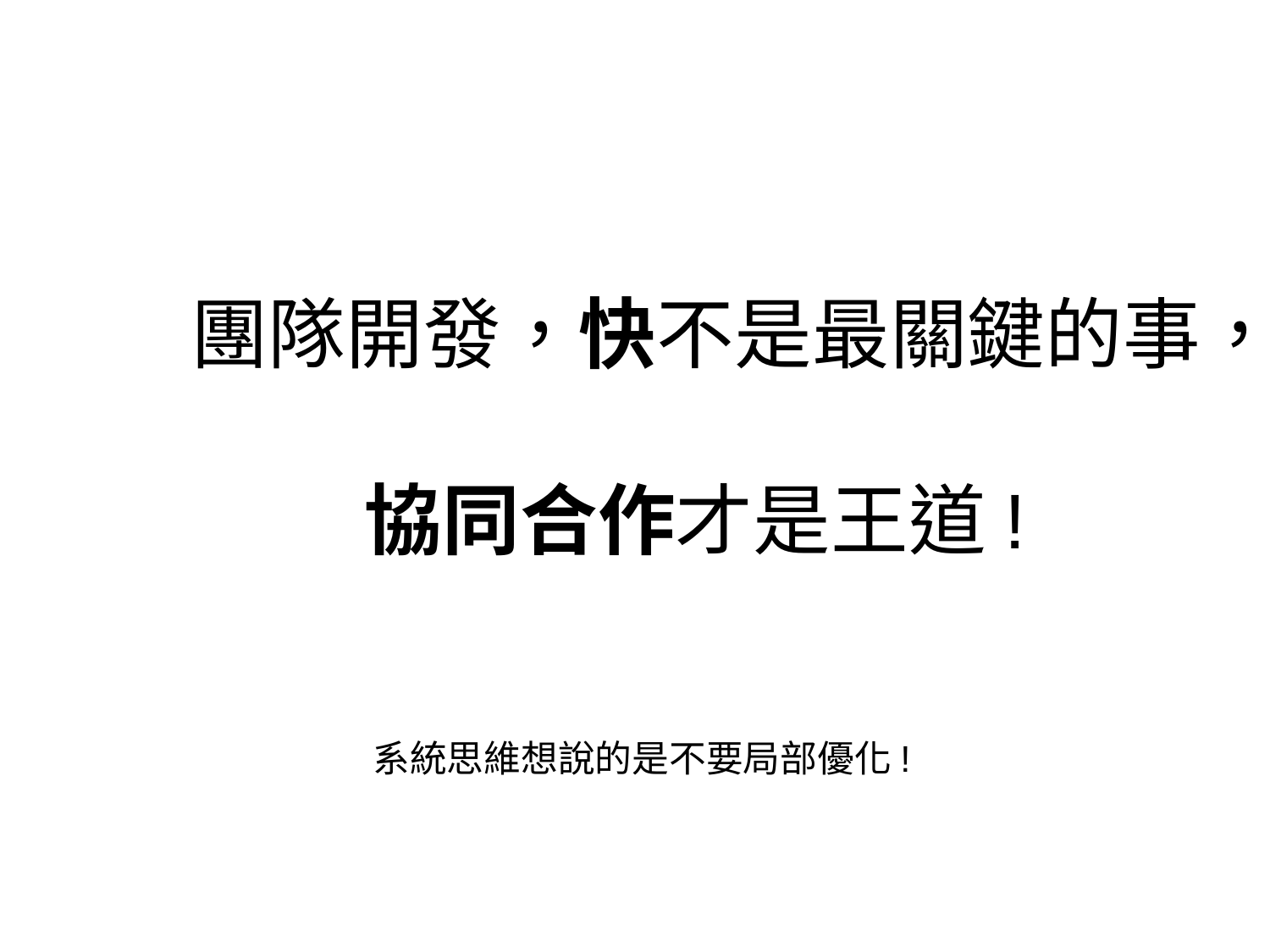

團隊開發，快不是最關鍵的事，
協同合作才是王道!
系統思維想說的是不要局部優化!